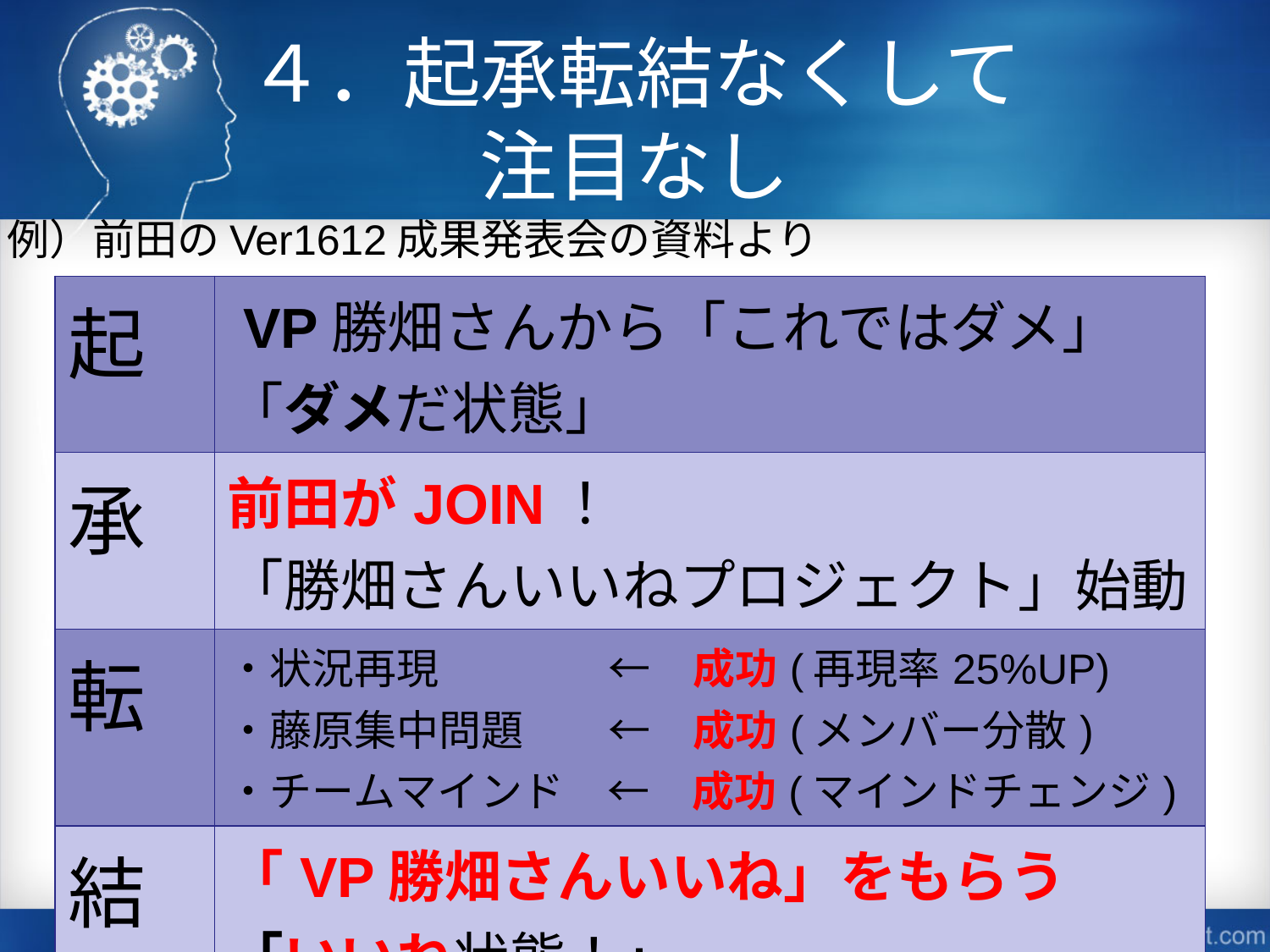

# ４．起承転結なくして 注目なし
例）前田のVer1612成果発表会の資料より
| 起 | VP勝畑さんから「これではダメ」 「ダメだ状態」 |
| --- | --- |
| 承 | 前田がJOIN！ 「勝畑さんいいねプロジェクト」始動 |
| 転 | ・状況再現　　　　←　成功(再現率25%UP) ・藤原集中問題　　←　成功(メンバー分散) ・チームマインド　←　成功(マインドチェンジ) |
| 結 | 「VP勝畑さんいいね」をもらう 「いいね状態！」 |